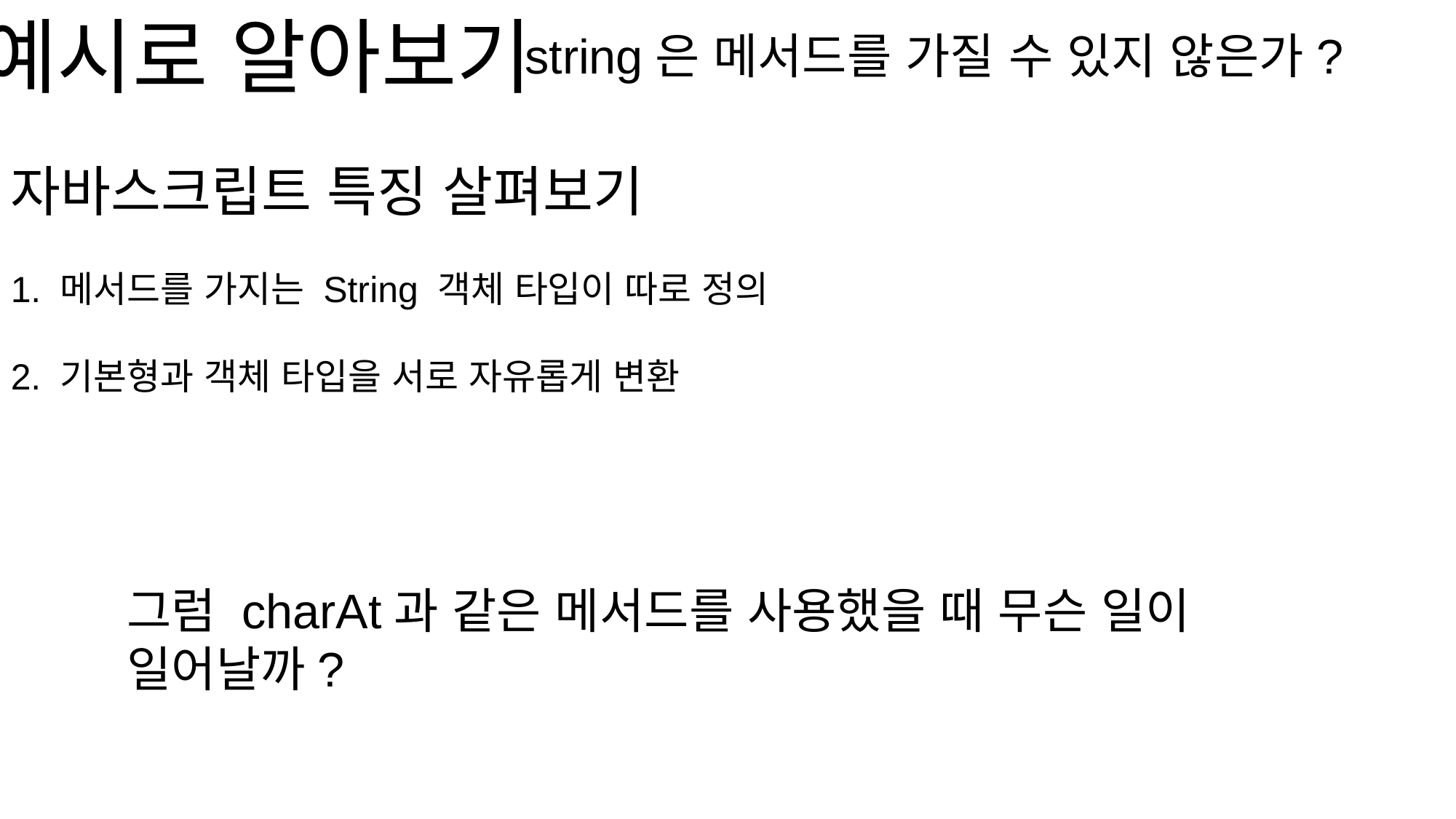

예시로 알아보기
string은 메서드를 가질 수 있지 않은가?
자바스크립트 특징 살펴보기

1. 메서드를 가지는 String 객체 타입이 따로 정의

2. 기본형과 객체 타입을 서로 자유롭게 변환
그럼 charAt과 같은 메서드를 사용했을 때 무슨 일이 일어날까?